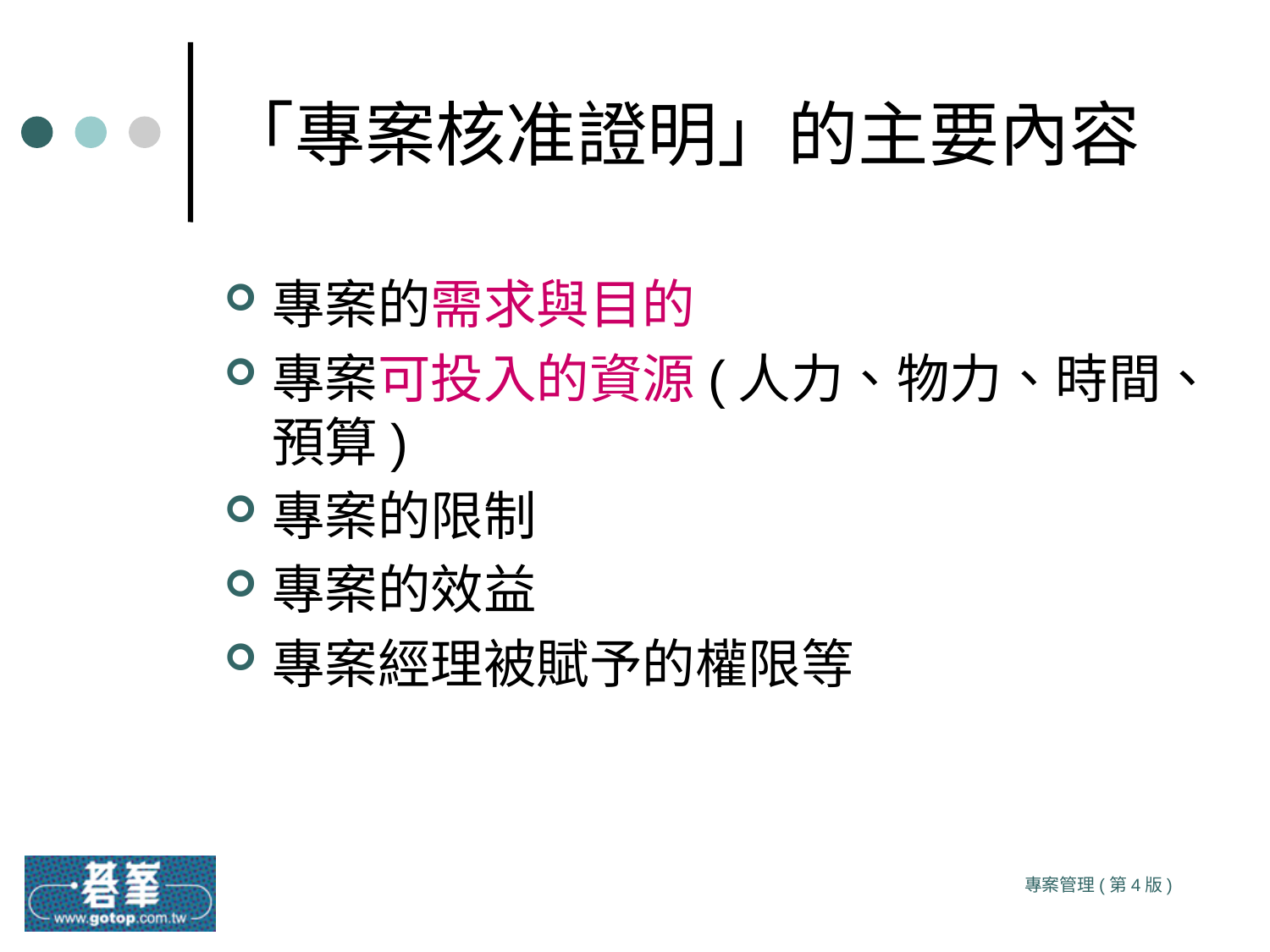

# 「專案核准證明」的主要內容
專案的需求與目的
專案可投入的資源(人力、物力、時間、預算)
專案的限制
專案的效益
專案經理被賦予的權限等
專案管理(第4版)